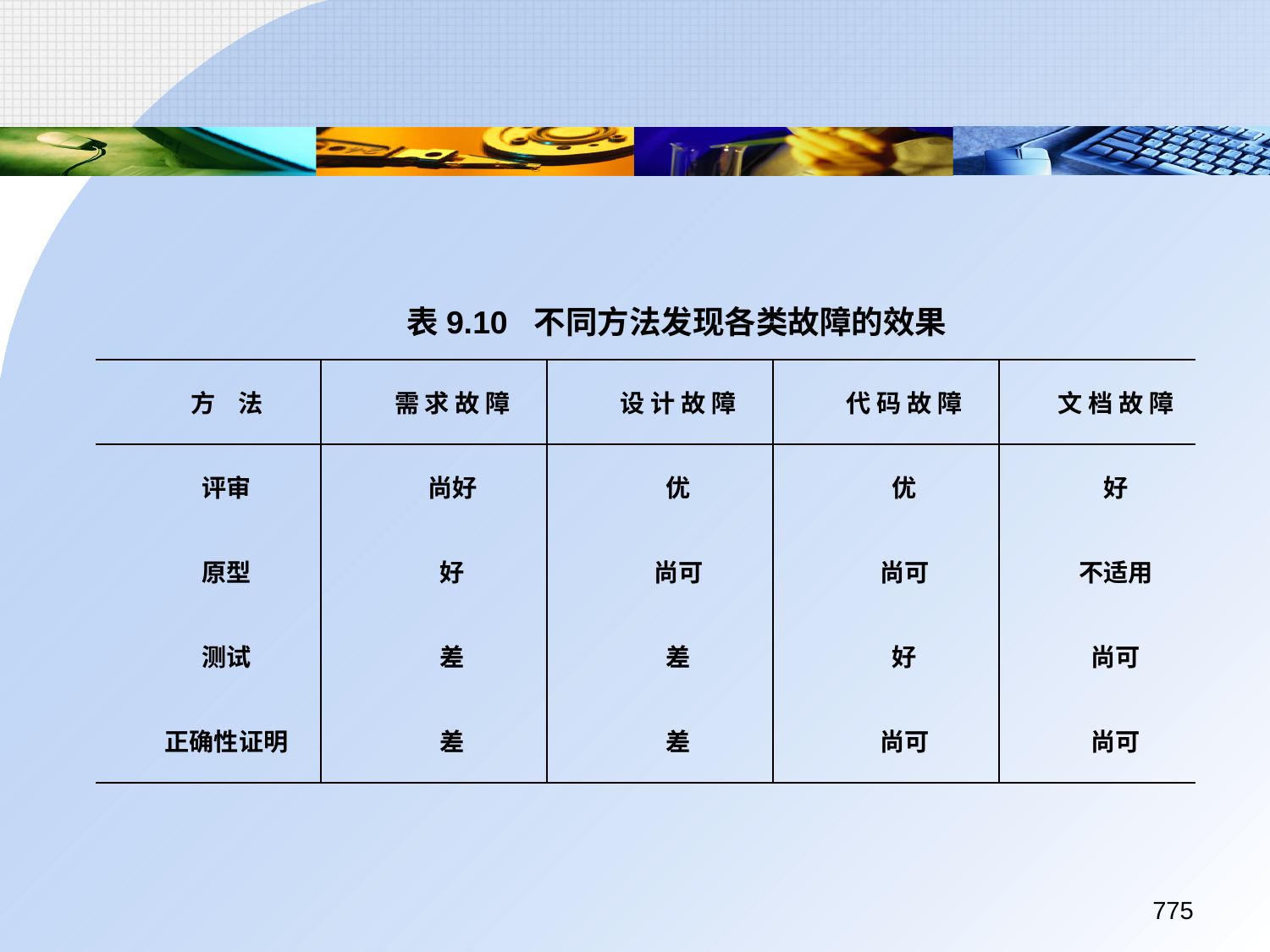

表9.10	不同方法发现各类故障的效果
| 方 法 | 需 求 故 障 | 设 计 故 障 | 代 码 故 障 | 文 档 故 障 |
| --- | --- | --- | --- | --- |
| 评审 | 尚好 | 优 | 优 | 好 |
| 原型 | 好 | 尚可 | 尚可 | 不适用 |
| 测试 | 差 | 差 | 好 | 尚可 |
| 正确性证明 | 差 | 差 | 尚可 | 尚可 |
775